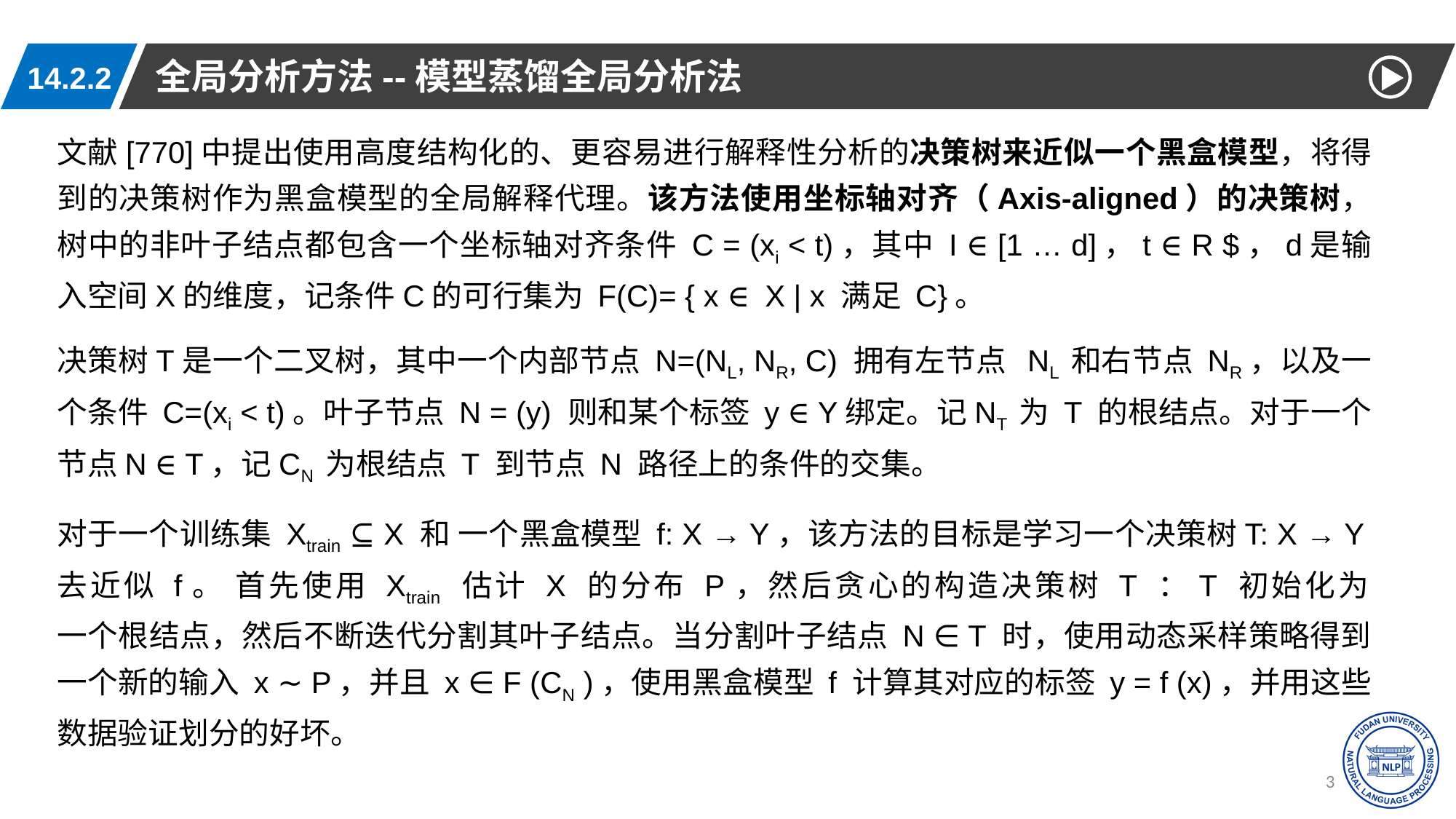

全局分析方法--模型蒸馏全局分析法
14.2.2

文献[770]中提出使用高度结构化的、更容易进行解释性分析的决策树来近似一个黑盒模型，将得到的决策树作为黑盒模型的全局解释代理。该方法使用坐标轴对齐（Axis-aligned）的决策树，树中的非叶子结点都包含一个坐标轴对齐条件 C = (xi < t)，其中 I ∈ [1 … d]，t ∈ R $，d是输入空间X的维度，记条件C的可行集为 F(C)= { x ∈  X | x 满足 C}。
决策树T是一个二叉树，其中一个内部节点 N=(NL, NR, C) 拥有左节点  NL 和右节点 NR，以及一个条件 C=(xi < t)。叶子节点 N = (y) 则和某个标签 y ∈ Y绑定。记NT 为 T 的根结点。对于一个节点N ∈ T，记CN 为根结点 T 到节点 N 路径上的条件的交集。
对于一个训练集 Xtrain ⊆ X 和 一个黑盒模型 f: X → Y，该方法的目标是学习一个决策树T: X → Y去近似 f。 首先使用 Xtrain 估计 X 的分布 P，然后贪心的构造决策树 T ：T 初始化为
一个根结点，然后不断迭代分割其叶子结点。当分割叶子结点 N ∈ T 时，使用动态采样策略得到
一个新的输入 x ∼ P，并且 x ∈ F (CN )，使用黑盒模型 f 计算其对应的标签 y = f (x)，并用这些
数据验证划分的好坏。
32